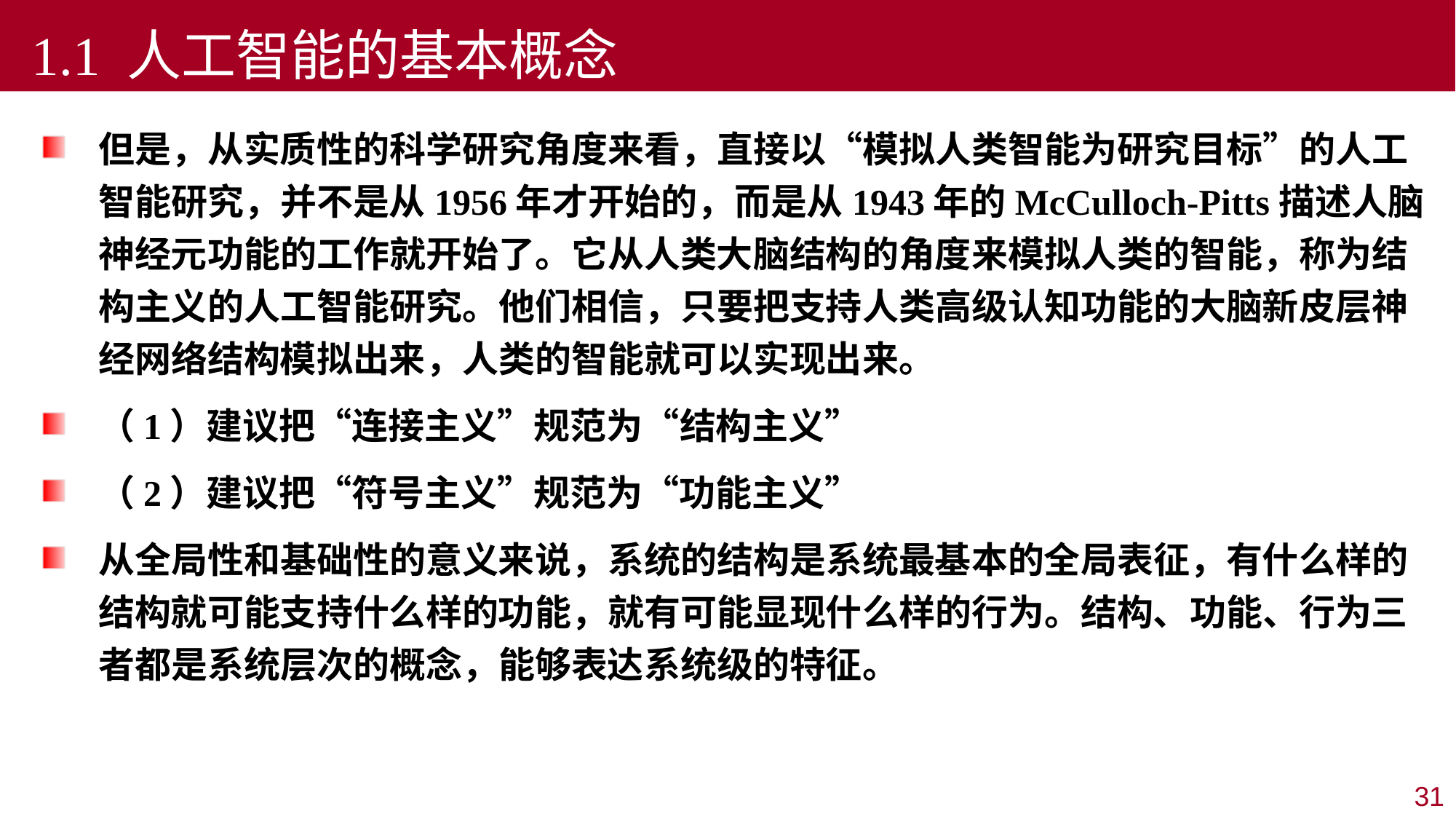

1.1 人工智能的基本概念

但是，从实质性的科学研究角度来看，直接以“模拟人类智能为研究目标”的人工智能研究，并不是从1956年才开始的，而是从1943年的McCulloch-Pitts描述人脑神经元功能的工作就开始了。它从人类大脑结构的角度来模拟人类的智能，称为结构主义的人工智能研究。他们相信，只要把支持人类高级认知功能的大脑新皮层神经网络结构模拟出来，人类的智能就可以实现出来。
（1）建议把“连接主义”规范为“结构主义”
（2）建议把“符号主义”规范为“功能主义”
从全局性和基础性的意义来说，系统的结构是系统最基本的全局表征，有什么样的结构就可能支持什么样的功能，就有可能显现什么样的行为。结构、功能、行为三者都是系统层次的概念，能够表达系统级的特征。

31